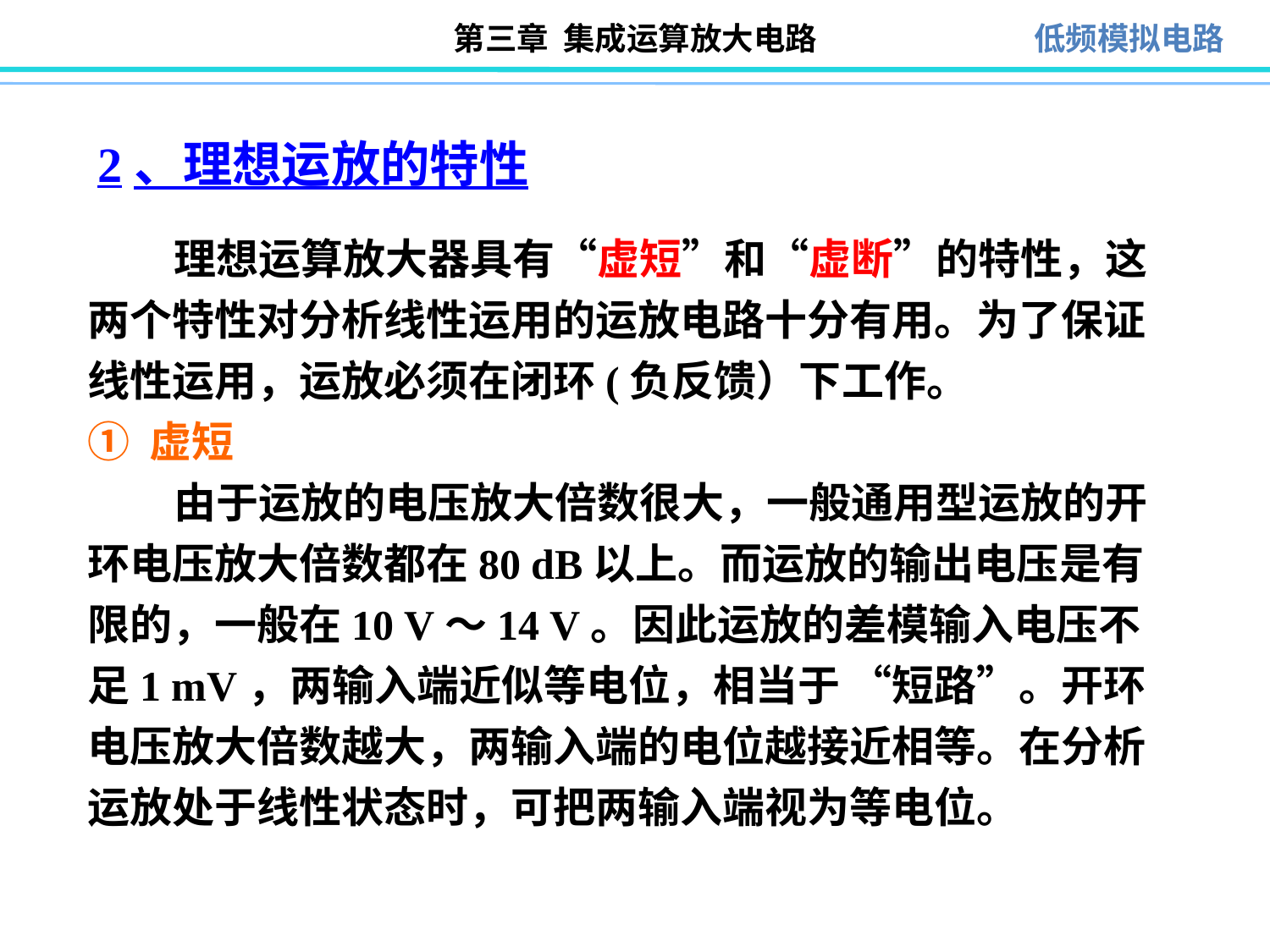

2、理想运放的特性
        理想运算放大器具有“虚短”和“虚断”的特性，这两个特性对分析线性运用的运放电路十分有用。为了保证线性运用，运放必须在闭环(负反馈）下工作。
① 虚短
        由于运放的电压放大倍数很大，一般通用型运放的开环电压放大倍数都在80 dB以上。而运放的输出电压是有限的，一般在10 V～14 V。因此运放的差模输入电压不足1 mV，两输入端近似等电位，相当于 “短路”。开环电压放大倍数越大，两输入端的电位越接近相等。在分析运放处于线性状态时，可把两输入端视为等电位。

111